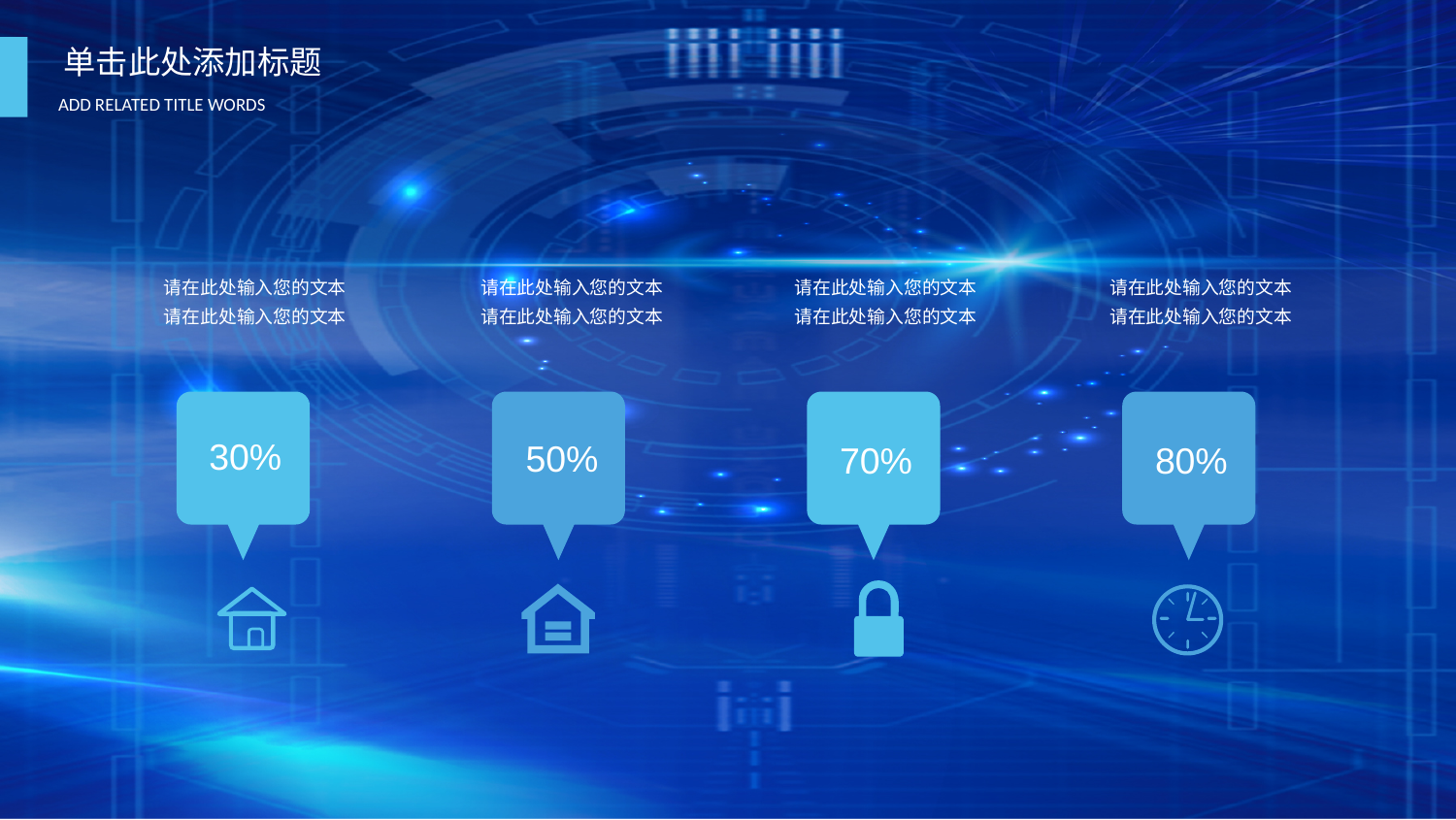

请在此处输入您的文本
请在此处输入您的文本
请在此处输入您的文本
请在此处输入您的文本
请在此处输入您的文本
请在此处输入您的文本
请在此处输入您的文本
请在此处输入您的文本

30%
50%
70%
80%